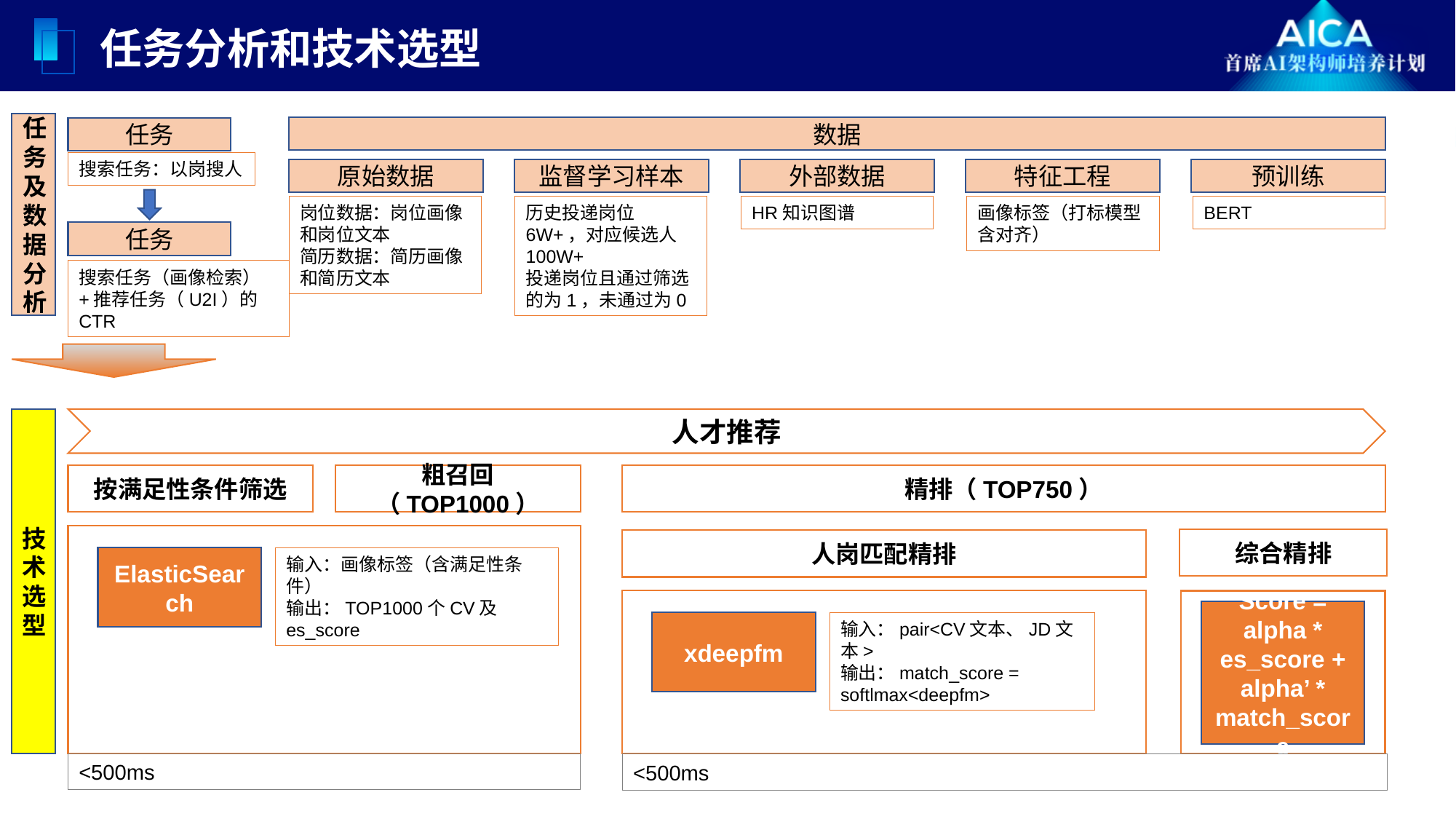

任务分析和技术选型
任务及数据分析
数据
任务
搜索任务：以岗搜人
原始数据
监督学习样本
外部数据
特征工程
预训练

岗位数据：岗位画像和岗位文本
简历数据：简历画像和简历文本
历史投递岗位6W+，对应候选人100W+
投递岗位且通过筛选的为1，未通过为0
HR知识图谱
画像标签（打标模型含对齐）
BERT
任务
搜索任务（画像检索）+推荐任务（U2I）的CTR

技术选型
人才推荐
粗召回（TOP1000）
精排（TOP750）
按满足性条件筛选

综合精排
人岗匹配精排
ElasticSearch
输入：画像标签（含满足性条件）
输出：TOP1000个CV及es_score

Score = alpha * es_score + alpha’ * match_score
xdeepfm
输入：pair<CV文本、JD文本>
输出：match_score = softlmax<deepfm>
<500ms
<500ms